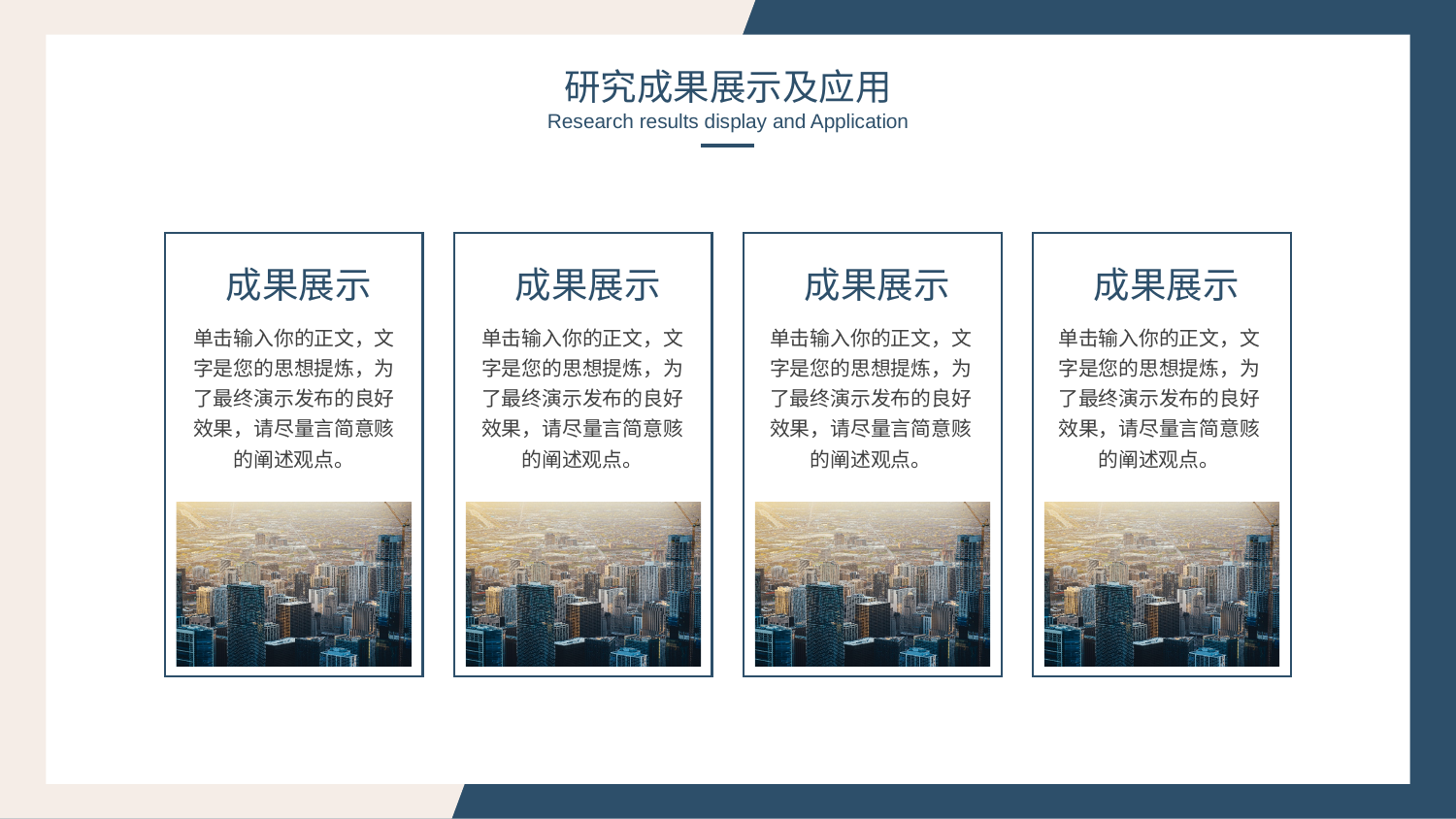

研究成果展示及应用
Research results display and Application

成果展示
成果展示
成果展示
成果展示
单击输入你的正文，文字是您的思想提炼，为了最终演示发布的良好效果，请尽量言简意赅的阐述观点。
单击输入你的正文，文字是您的思想提炼，为了最终演示发布的良好效果，请尽量言简意赅的阐述观点。
单击输入你的正文，文字是您的思想提炼，为了最终演示发布的良好效果，请尽量言简意赅的阐述观点。
单击输入你的正文，文字是您的思想提炼，为了最终演示发布的良好效果，请尽量言简意赅的阐述观点。